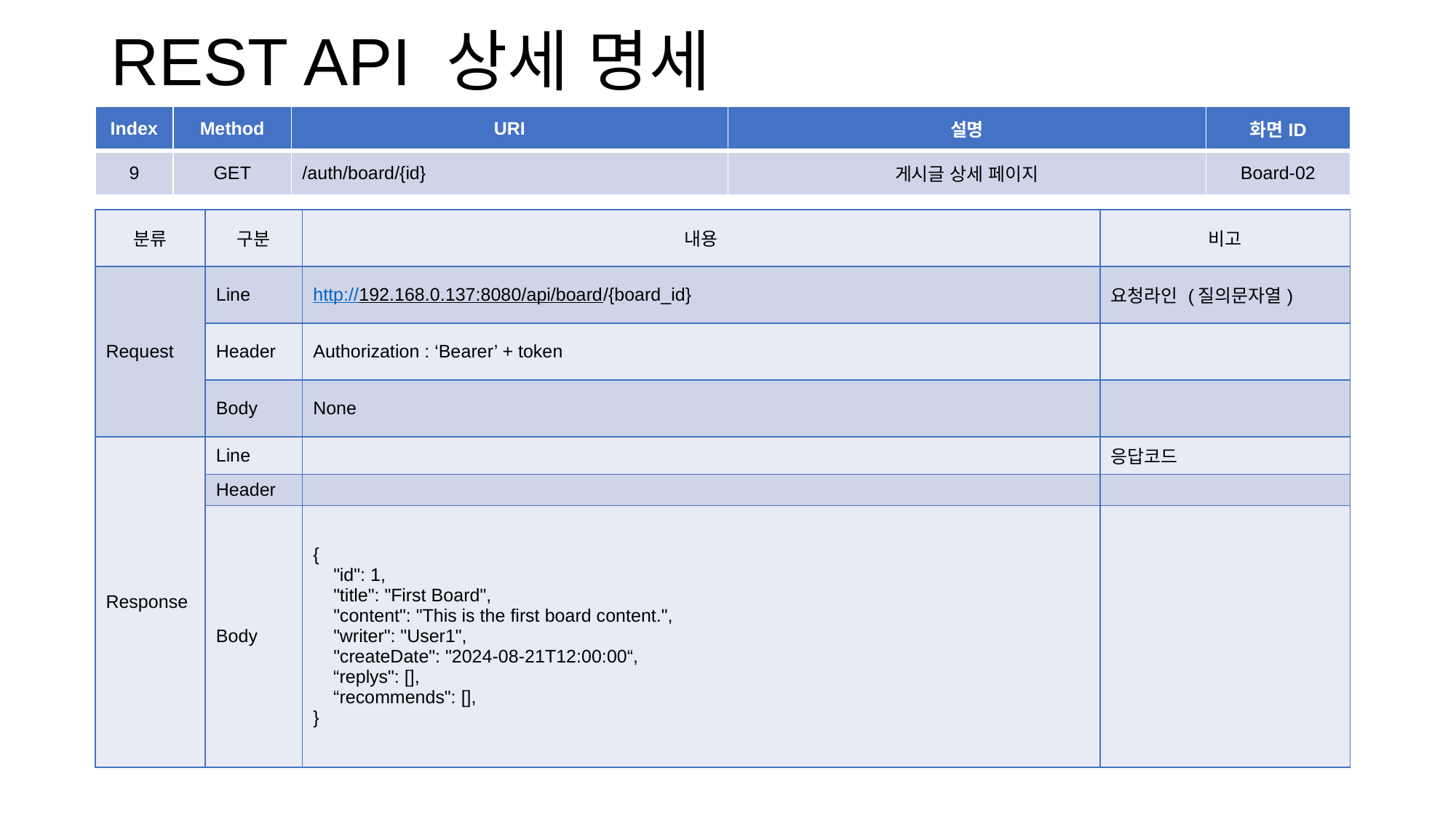

# REST API 상세 명세
| Index | Method | URI | 설명 | 화면ID |
| --- | --- | --- | --- | --- |
| 9 | GET | /auth/board/{id} | 게시글 상세 페이지 | Board-02 |
| 분류 | 구분 | 내용 | 비고 |
| --- | --- | --- | --- |
| Request | Line | http://192.168.0.137:8080/api/board/{board\_id} | 요청라인 (질의문자열) |
|  | Header | Authorization : ‘Bearer’ + token |  |
|  | Body | None |  |
| Response | Line |  | 응답코드 |
|  | Header |  |  |
|  | Body | { "id": 1, "title": "First Board", "content": "This is the first board content.", "writer": "User1", "createDate": "2024-08-21T12:00:00“, “replys": [], “recommends": [], } |  |